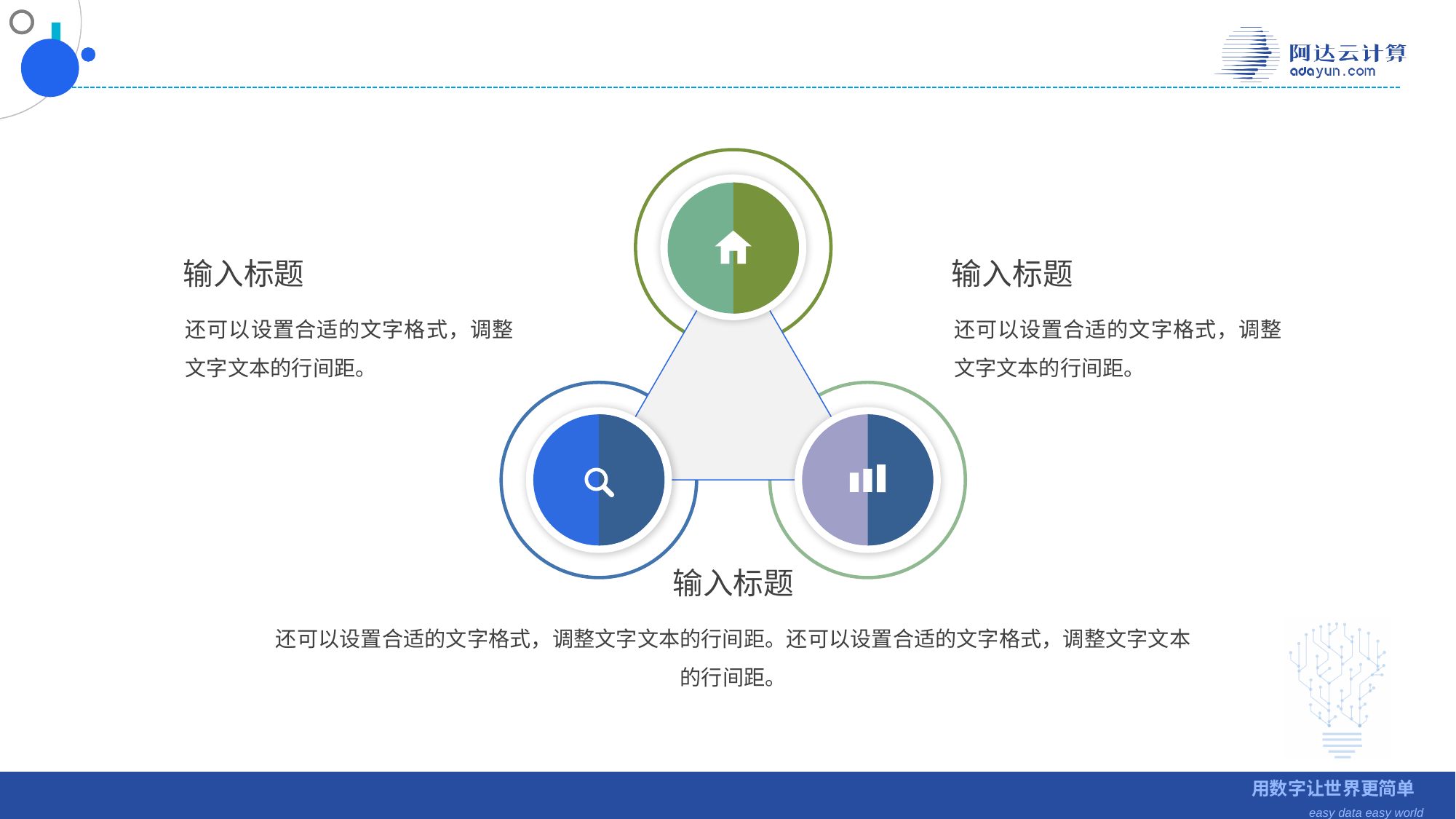

输入标题
还可以设置合适的文字格式，调整文字文本的行间距。
输入标题
还可以设置合适的文字格式，调整文字文本的行间距。
输入标题
还可以设置合适的文字格式，调整文字文本的行间距。还可以设置合适的文字格式，调整文字文本的行间距。